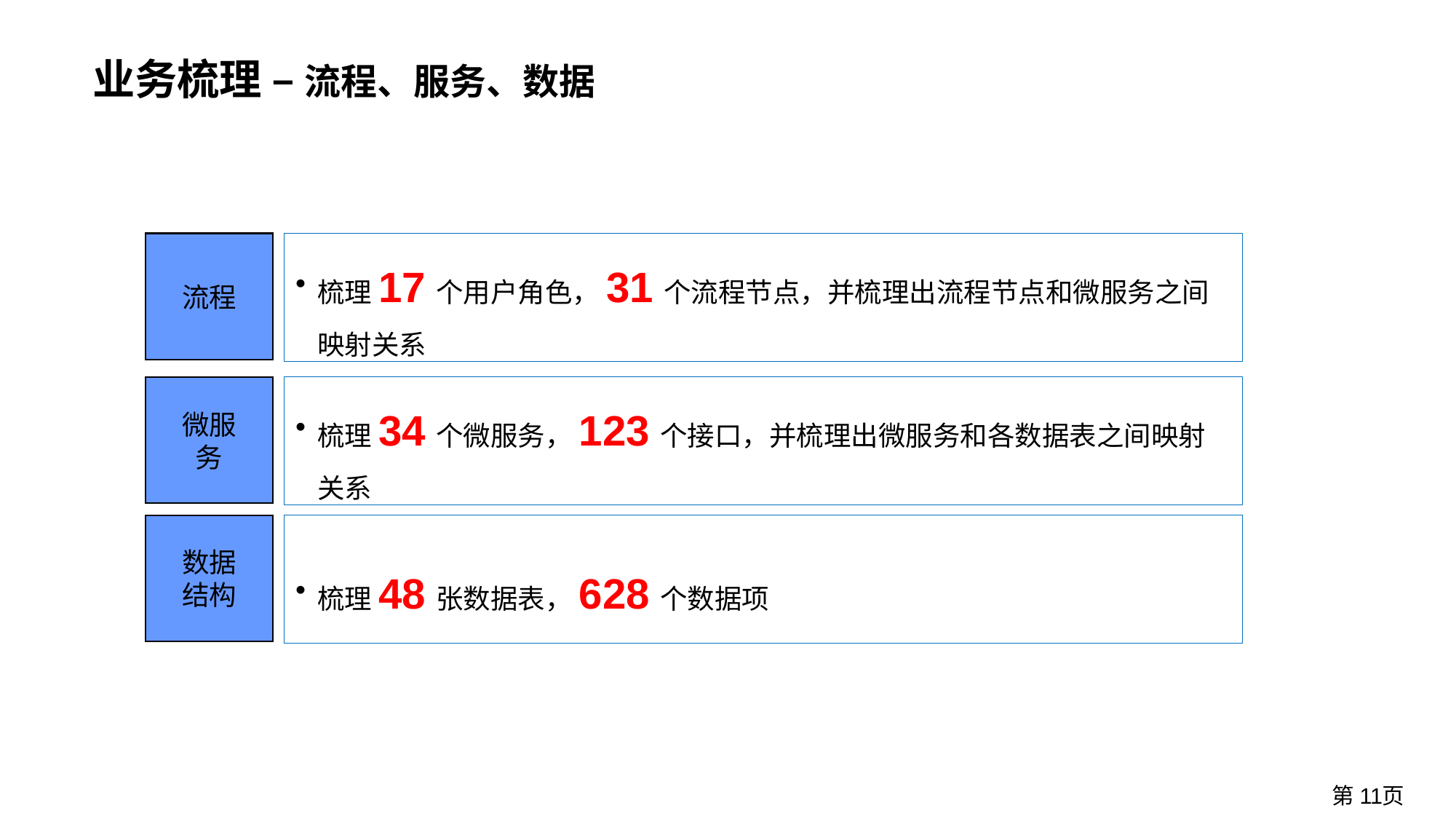

# 业务梳理 – 流程、服务、数据
流程
梳理17个用户角色，31个流程节点，并梳理出流程节点和微服务之间映射关系
微服
务
梳理34个微服务，123个接口，并梳理出微服务和各数据表之间映射关系
数据
结构
梳理48张数据表，628个数据项